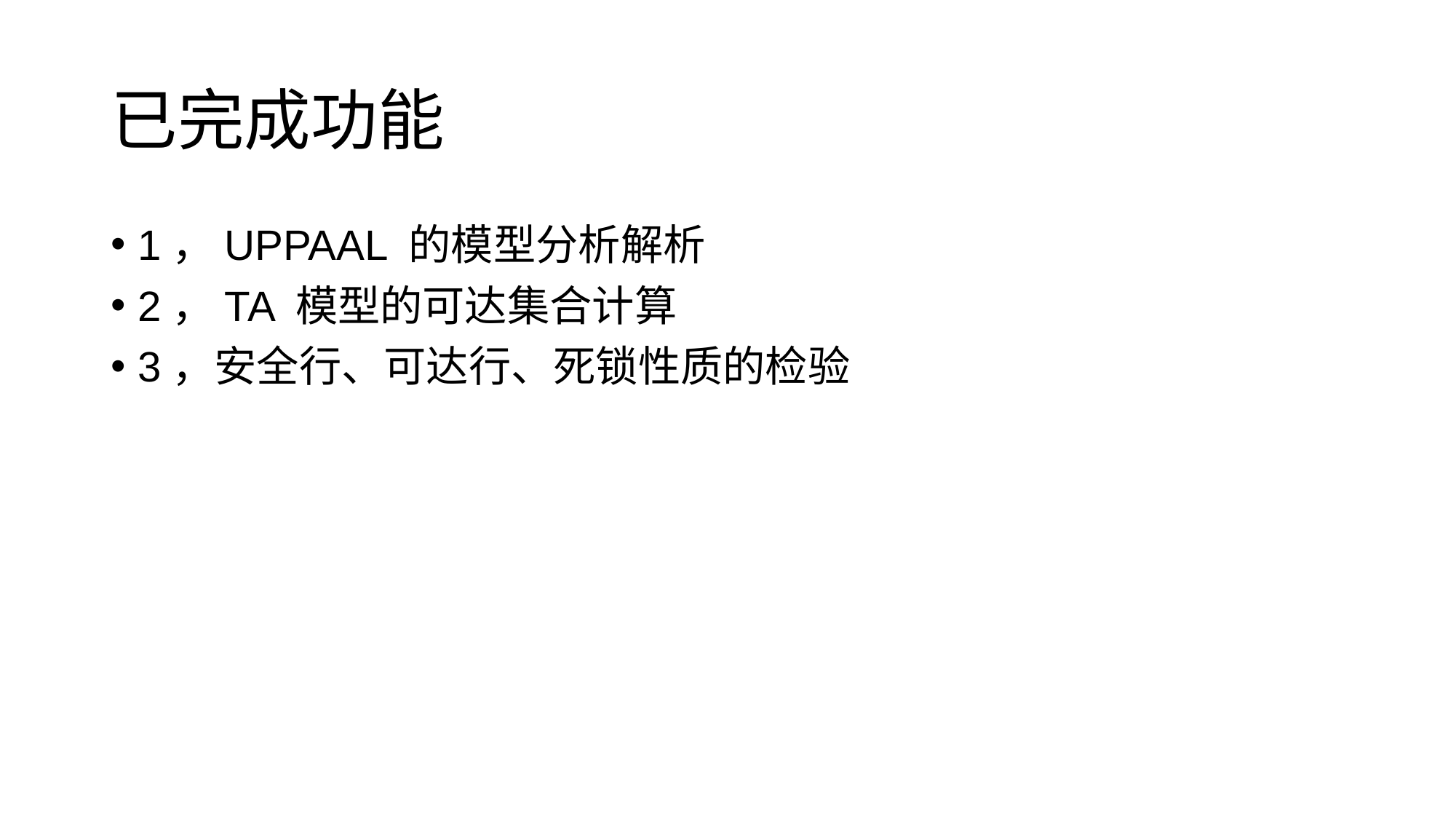

# 已完成功能
1，UPPAAL 的模型分析解析
2，TA 模型的可达集合计算
3，安全行、可达行、死锁性质的检验